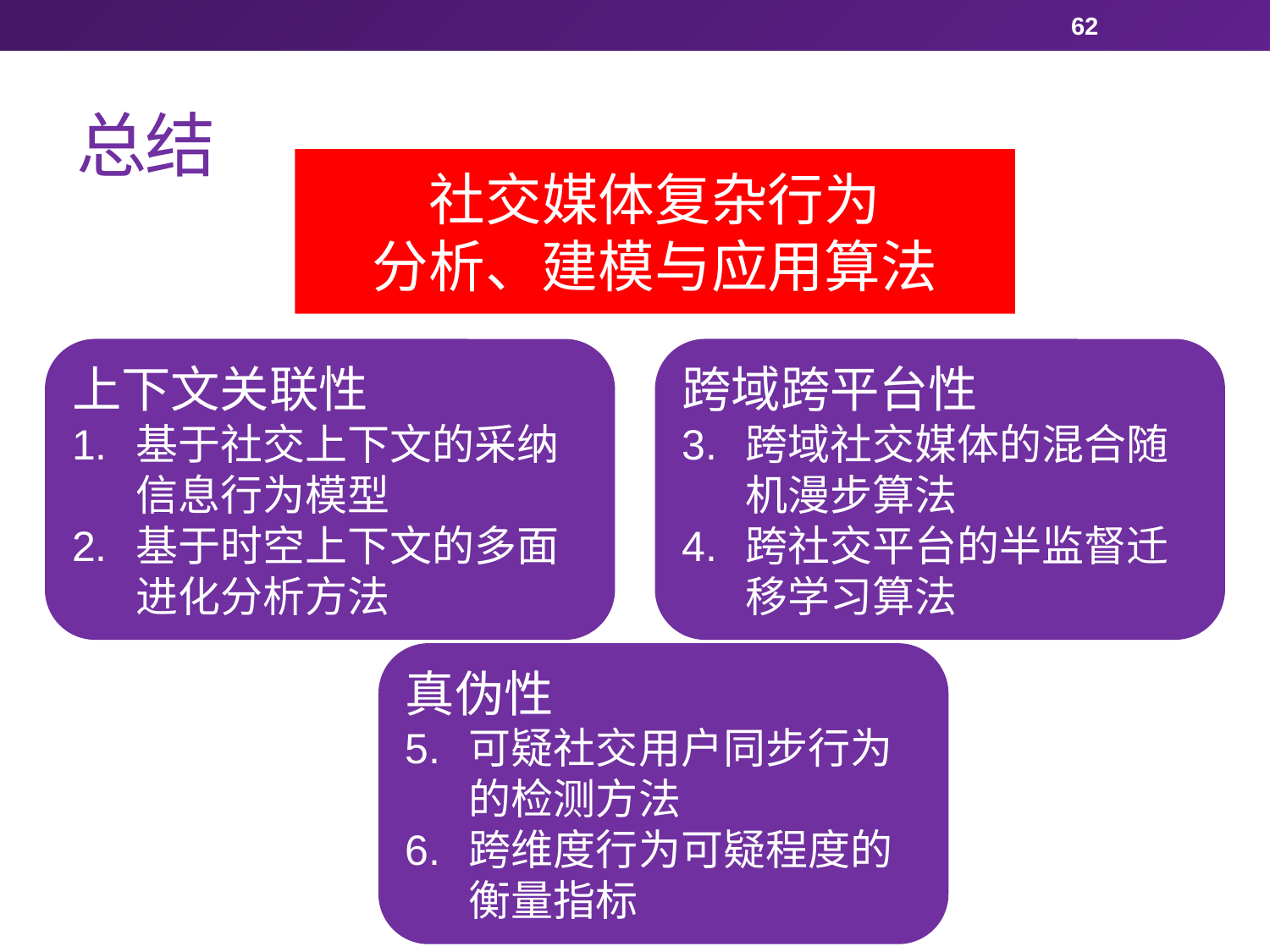

62
# 总结
社交媒体复杂行为
分析、建模与应用算法
跨域跨平台性
跨域社交媒体的混合随机漫步算法
跨社交平台的半监督迁移学习算法
上下文关联性
基于社交上下文的采纳信息行为模型
基于时空上下文的多面进化分析方法
真伪性
可疑社交用户同步行为的检测方法
跨维度行为可疑程度的衡量指标